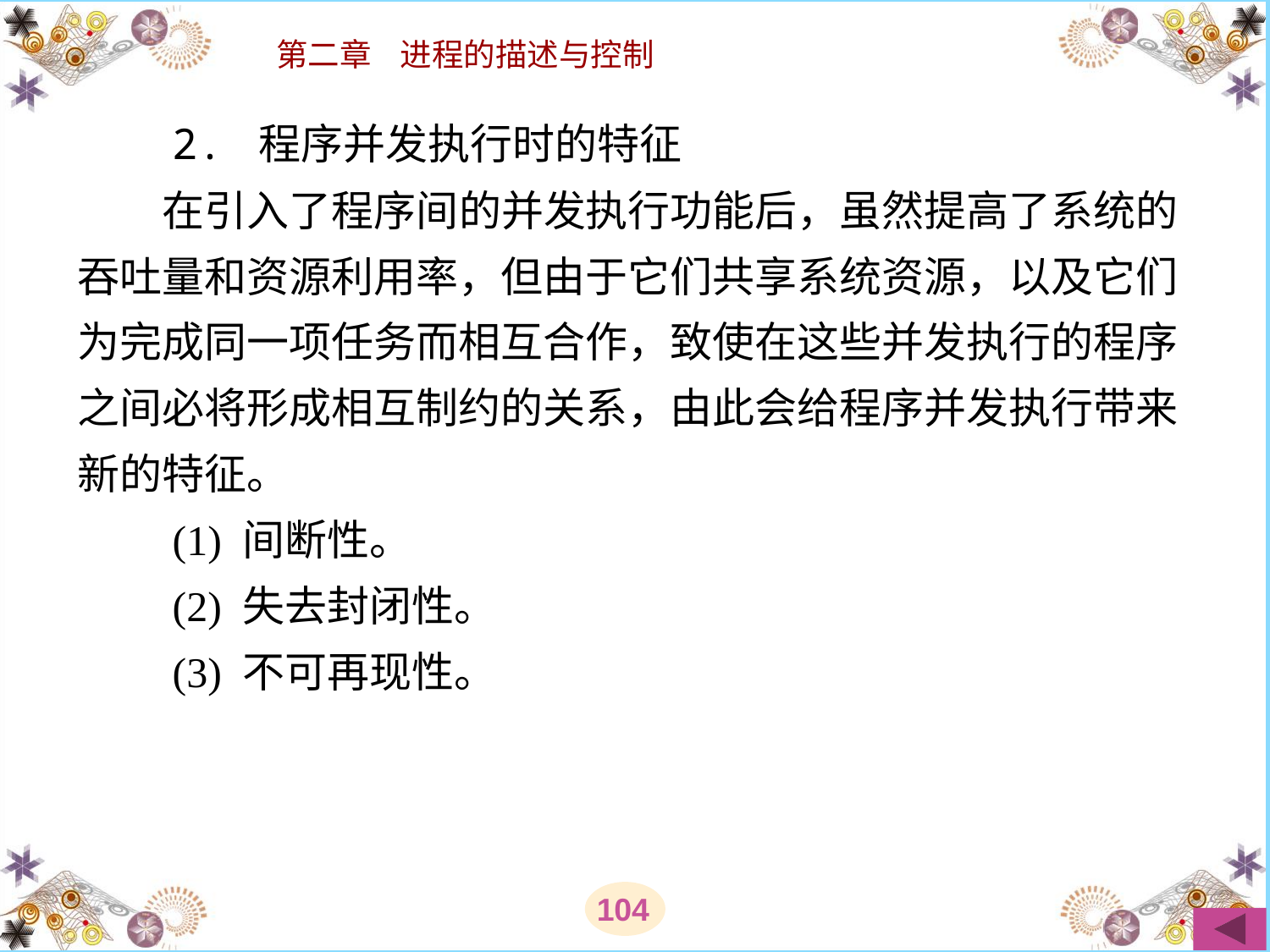

# 2. 程序并发执行时的特征 　　在引入了程序间的并发执行功能后，虽然提高了系统的吞吐量和资源利用率，但由于它们共享系统资源，以及它们为完成同一项任务而相互合作，致使在这些并发执行的程序之间必将形成相互制约的关系，由此会给程序并发执行带来新的特征。 　　(1) 间断性。 　　(2) 失去封闭性。 　　(3) 不可再现性。